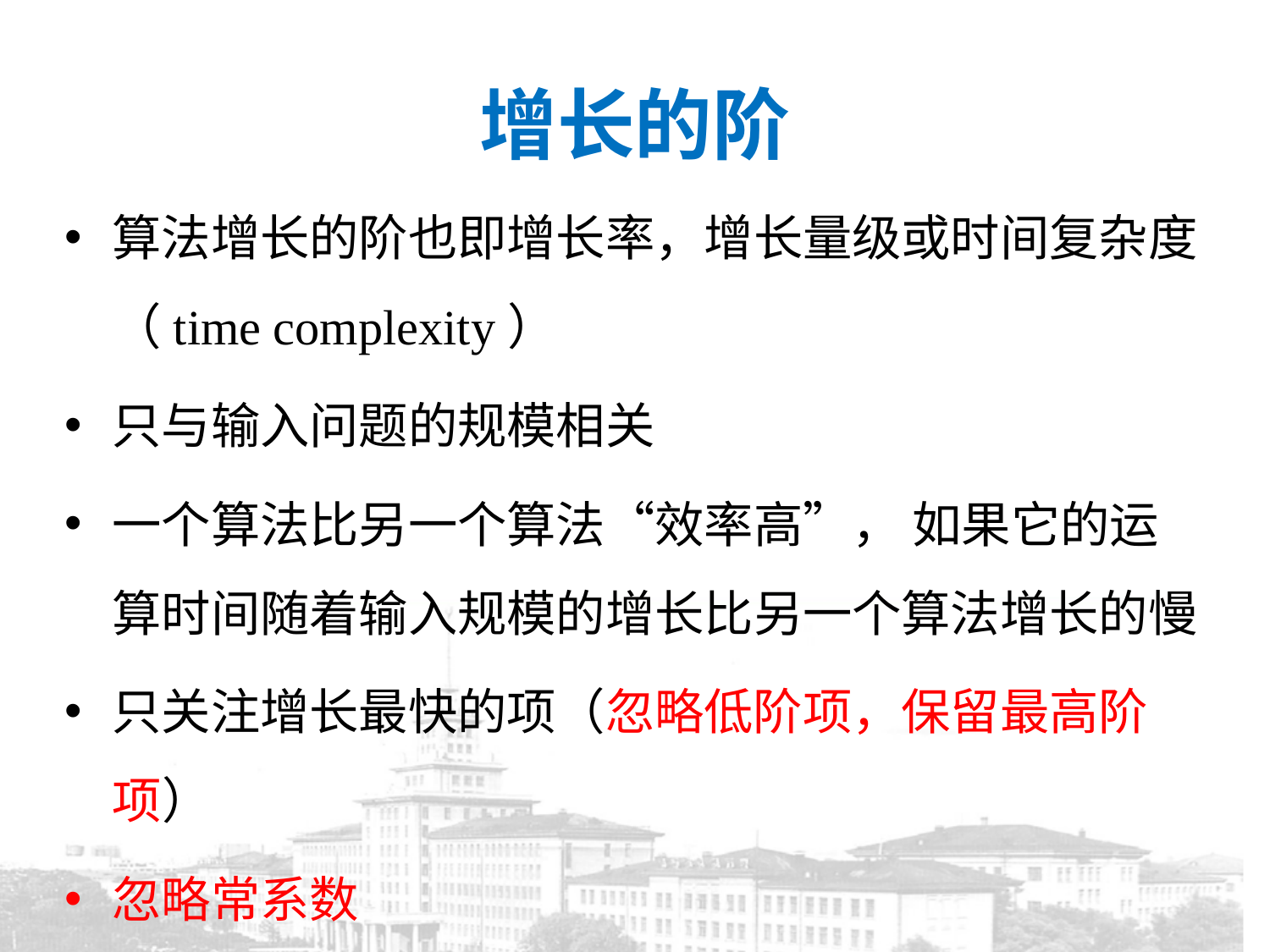

# 增长的阶
算法增长的阶也即增长率，增长量级或时间复杂度（time complexity）
只与输入问题的规模相关
一个算法比另一个算法“效率高”， 如果它的运算时间随着输入规模的增长比另一个算法增长的慢
只关注增长最快的项（忽略低阶项，保留最高阶项）
忽略常系数

5